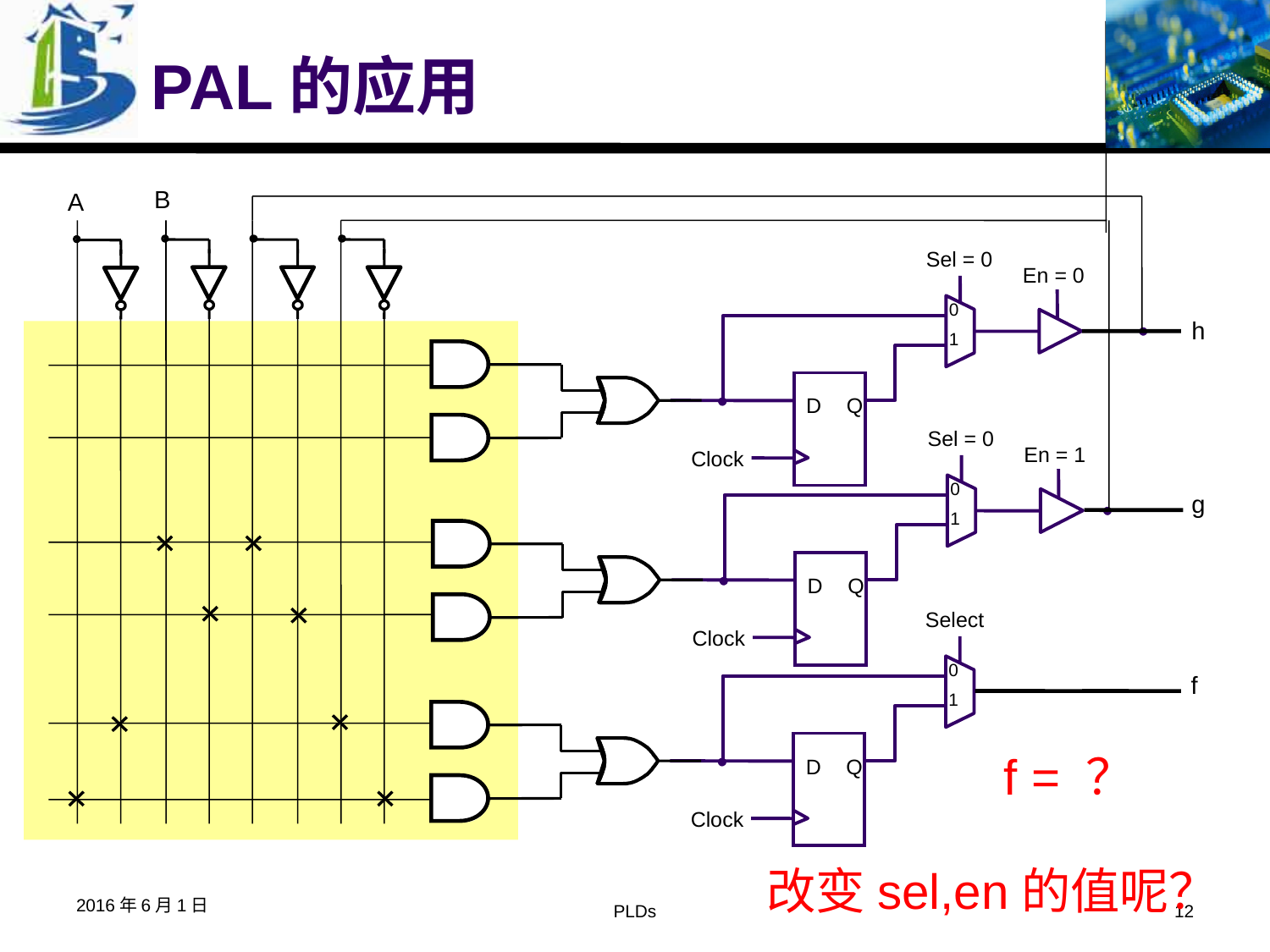

# PAL的应用
B
A

Sel = 0

En = 0

0
1

h

D
Q

Sel = 0

En = 1
Clock

0
1
g

D
Q

Select

0
1

D
Q

Clock

Clock

f

f = ？
改变sel,en的值呢？
2016年6月1日
PLDs
12